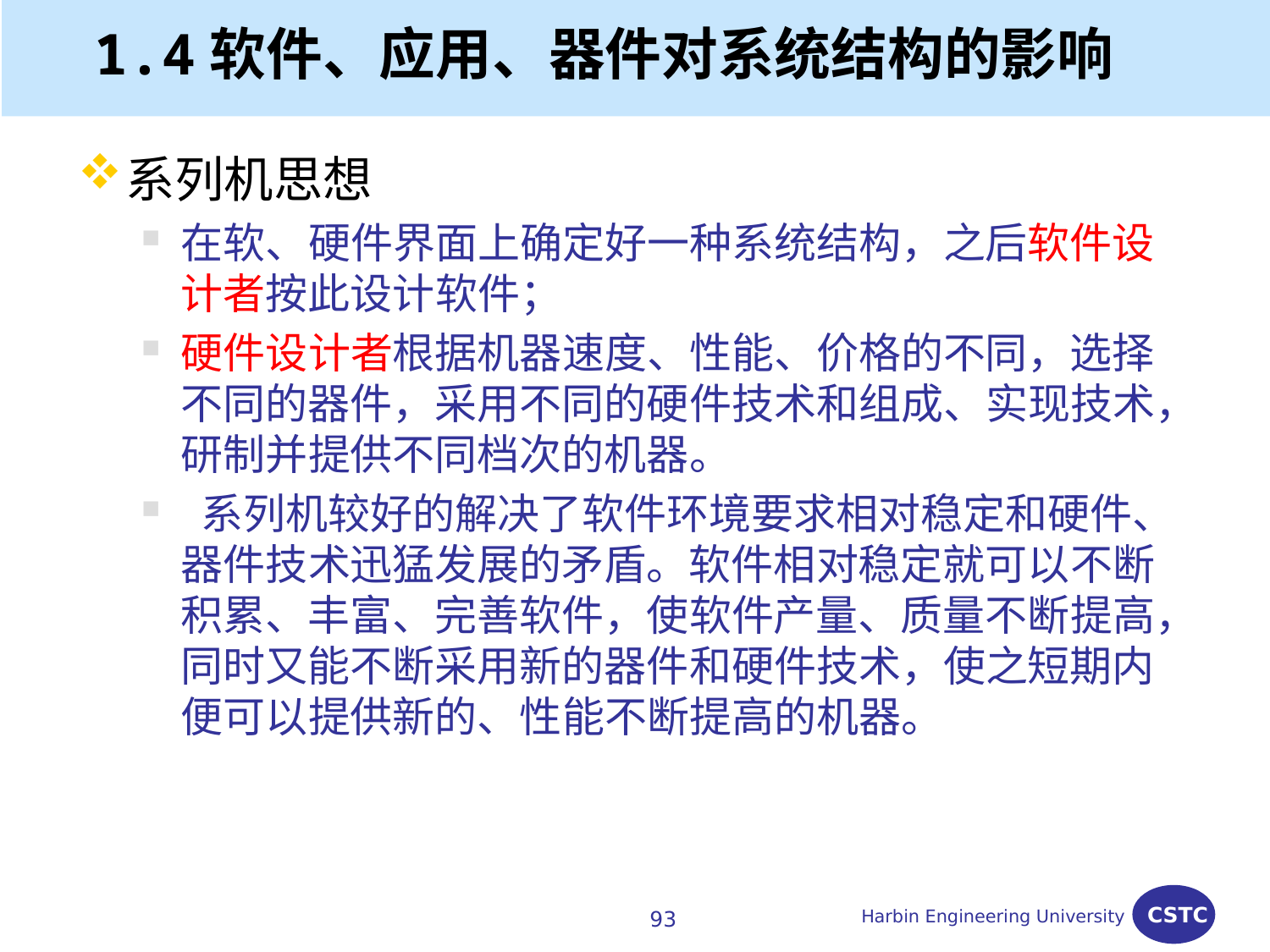

# 1.4软件、应用、器件对系统结构的影响
系列机思想
在软、硬件界面上确定好一种系统结构，之后软件设计者按此设计软件；
硬件设计者根据机器速度、性能、价格的不同，选择不同的器件，采用不同的硬件技术和组成、实现技术，研制并提供不同档次的机器。
 系列机较好的解决了软件环境要求相对稳定和硬件、器件技术迅猛发展的矛盾。软件相对稳定就可以不断积累、丰富、完善软件，使软件产量、质量不断提高，同时又能不断采用新的器件和硬件技术，使之短期内便可以提供新的、性能不断提高的机器。

93
Harbin Engineering University